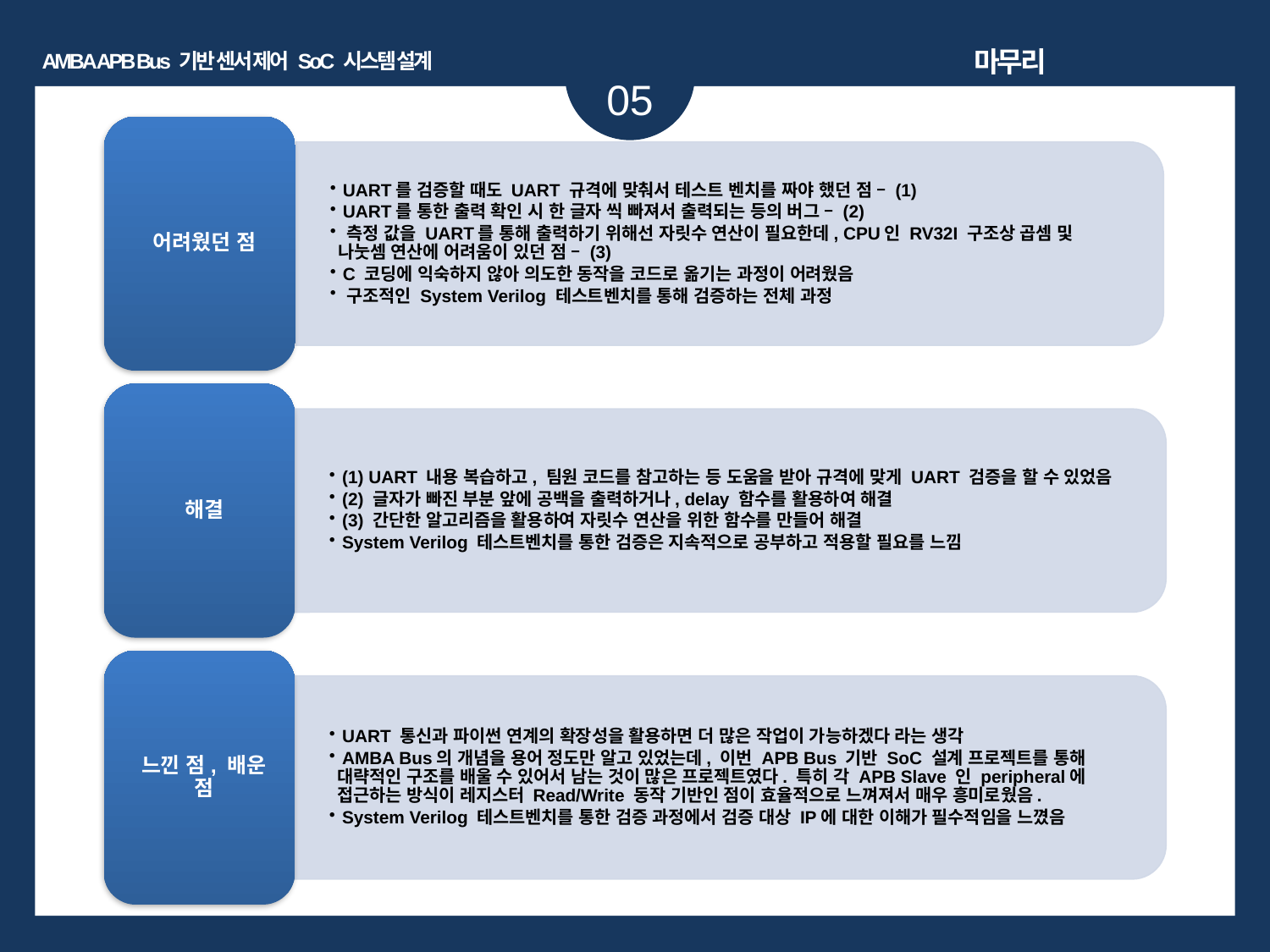

마무리
AMBA APB Bus 기반 센서 제어 SoC 시스템 설계
05
Subject
 UART를 검증할 때도 UART 규격에 맞춰서 테스트 벤치를 짜야 했던 점 – (1)
 UART를 통한 출력 확인 시 한 글자 씩 빠져서 출력되는 등의 버그 – (2)
 측정 값을 UART를 통해 출력하기 위해선 자릿수 연산이 필요한데, CPU인 RV32I 구조상 곱셈 및 나눗셈 연산에 어려움이 있던 점 – (3)
 C 코딩에 익숙하지 않아 의도한 동작을 코드로 옮기는 과정이 어려웠음
 구조적인 System Verilog 테스트벤치를 통해 검증하는 전체 과정
어려웠던 점
 (1) UART 내용 복습하고, 팀원 코드를 참고하는 등 도움을 받아 규격에 맞게 UART 검증을 할 수 있었음
 (2) 글자가 빠진 부분 앞에 공백을 출력하거나, delay 함수를 활용하여 해결
 (3) 간단한 알고리즘을 활용하여 자릿수 연산을 위한 함수를 만들어 해결
 System Verilog 테스트벤치를 통한 검증은 지속적으로 공부하고 적용할 필요를 느낌
해결
 UART 통신과 파이썬 연계의 확장성을 활용하면 더 많은 작업이 가능하겠다 라는 생각
 AMBA Bus의 개념을 용어 정도만 알고 있었는데, 이번 APB Bus 기반 SoC 설계 프로젝트를 통해 대략적인 구조를 배울 수 있어서 남는 것이 많은 프로젝트였다. 특히 각 APB Slave 인 peripheral에 접근하는 방식이 레지스터 Read/Write 동작 기반인 점이 효율적으로 느껴져서 매우 흥미로웠음.
 System Verilog 테스트벤치를 통한 검증 과정에서 검증 대상 IP에 대한 이해가 필수적임을 느꼈음
느낀 점, 배운 점